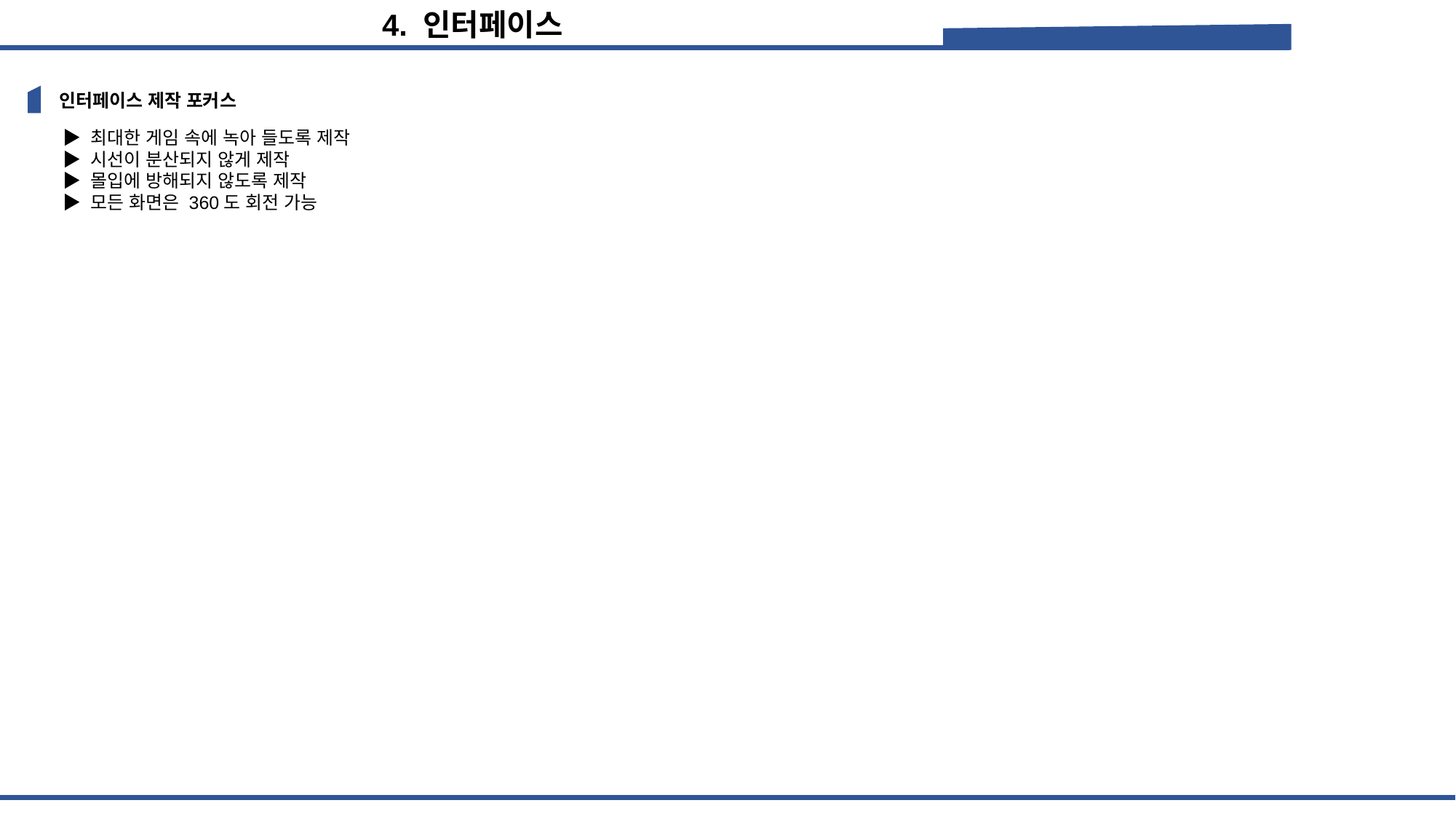

4. 인터페이스

인터페이스 제작 포커스

▶ 최대한 게임 속에 녹아 들도록 제작
▶ 시선이 분산되지 않게 제작
▶ 몰입에 방해되지 않도록 제작
▶ 모든 화면은 360도 회전 가능